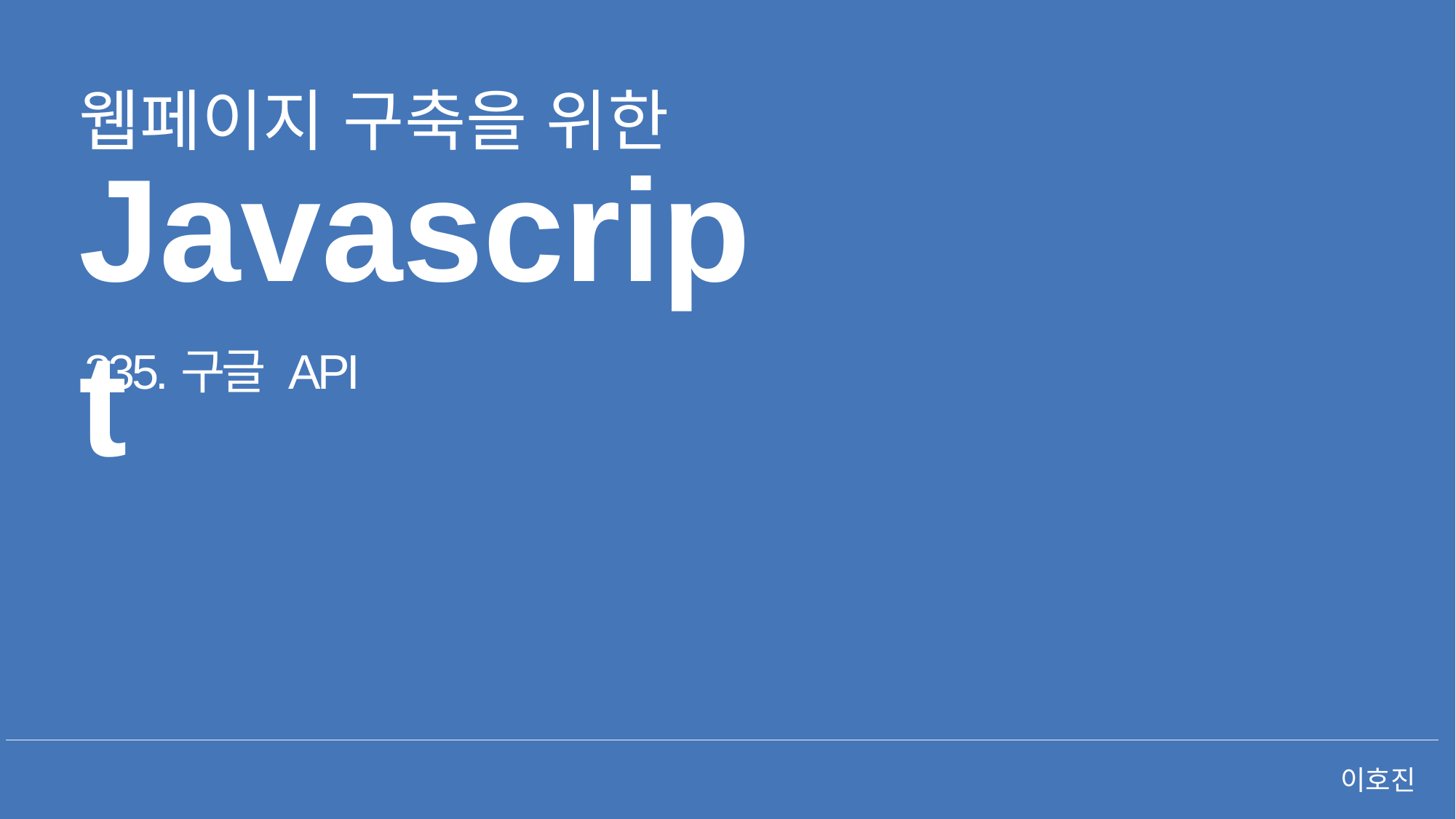

웹페이지 구축을 위한
Javascript
335.구글 API
이호진